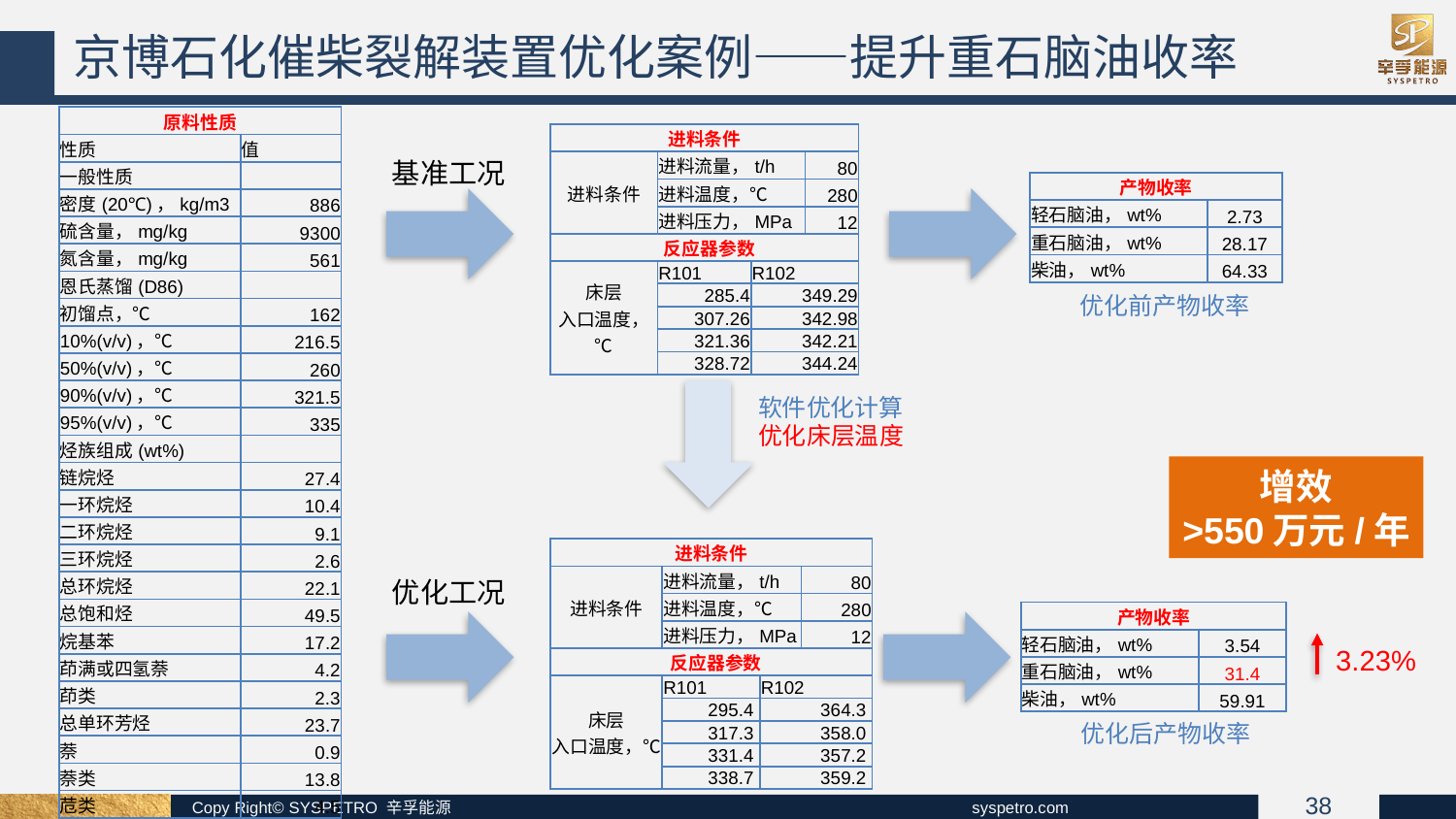

京博石化催柴裂解装置优化案例——提升重石脑油收率
| 原料性质 |  |
| --- | --- |
| 性质 | 值 |
| 一般性质 |  |
| 密度(20℃)，kg/m3 | 886 |
| 硫含量，mg/kg | 9300 |
| 氮含量，mg/kg | 561 |
| 恩氏蒸馏(D86) |  |
| 初馏点，℃ | 162 |
| 10%(v/v)，℃ | 216.5 |
| 50%(v/v)，℃ | 260 |
| 90%(v/v)，℃ | 321.5 |
| 95%(v/v)，℃ | 335 |
| 烃族组成(wt%) |  |
| 链烷烃 | 27.4 |
| 一环烷烃 | 10.4 |
| 二环烷烃 | 9.1 |
| 三环烷烃 | 2.6 |
| 总环烷烃 | 22.1 |
| 总饱和烃 | 49.5 |
| 烷基苯 | 17.2 |
| 茚满或四氢萘 | 4.2 |
| 茚类 | 2.3 |
| 总单环芳烃 | 23.7 |
| 萘 | 0.9 |
| 萘类 | 13.8 |
| 苊类 | 4.5 |
| 苊烯类 | 4.5 |
| 总双环芳烃 | 23.7 |
| 三环芳烃 | 3.1 |
| 总芳烃 | 50.5 |
| 进料条件 |  |  |  |
| --- | --- | --- | --- |
| 进料条件 | 进料流量，t/h | 80 | 80 |
|  | 进料温度，℃ | 280 | 280 |
|  | 进料压力，MPa | 12 | 12 |
| 反应器参数 |  |  |  |
| 床层 入口温度，℃ | R101 | R102 |  |
|  | 285.4 | 349.29 |  |
|  | 307.26 | 342.98 |  |
|  | 321.36 | 342.21 |  |
|  | 328.72 | 344.24 |  |
基准工况
| 产物收率 |  |
| --- | --- |
| 轻石脑油，wt% | 2.73 |
| 重石脑油，wt% | 28.17 |
| 柴油，wt% | 64.33 |

优化前产物收率
软件优化计算
优化床层温度

增效
>550万元/年
| 进料条件 |  |  |  |
| --- | --- | --- | --- |
| 进料条件 | 进料流量，t/h | 80 | 80 |
|  | 进料温度，℃ | 280 | 280 |
|  | 进料压力，MPa | 12 | 12 |
| 反应器参数 |  |  |  |
| 床层 入口温度，℃ | R101 | R102 |  |
|  | 295.4 | 364.3 |  |
|  | 317.3 | 358.0 |  |
|  | 331.4 | 357.2 |  |
|  | 338.7 | 359.2 |  |
优化工况
| 产物收率 |  |
| --- | --- |
| 轻石脑油，wt% | 3.54 |
| 重石脑油，wt% | 31.4 |
| 柴油，wt% | 59.91 |

3.23%
优化后产物收率